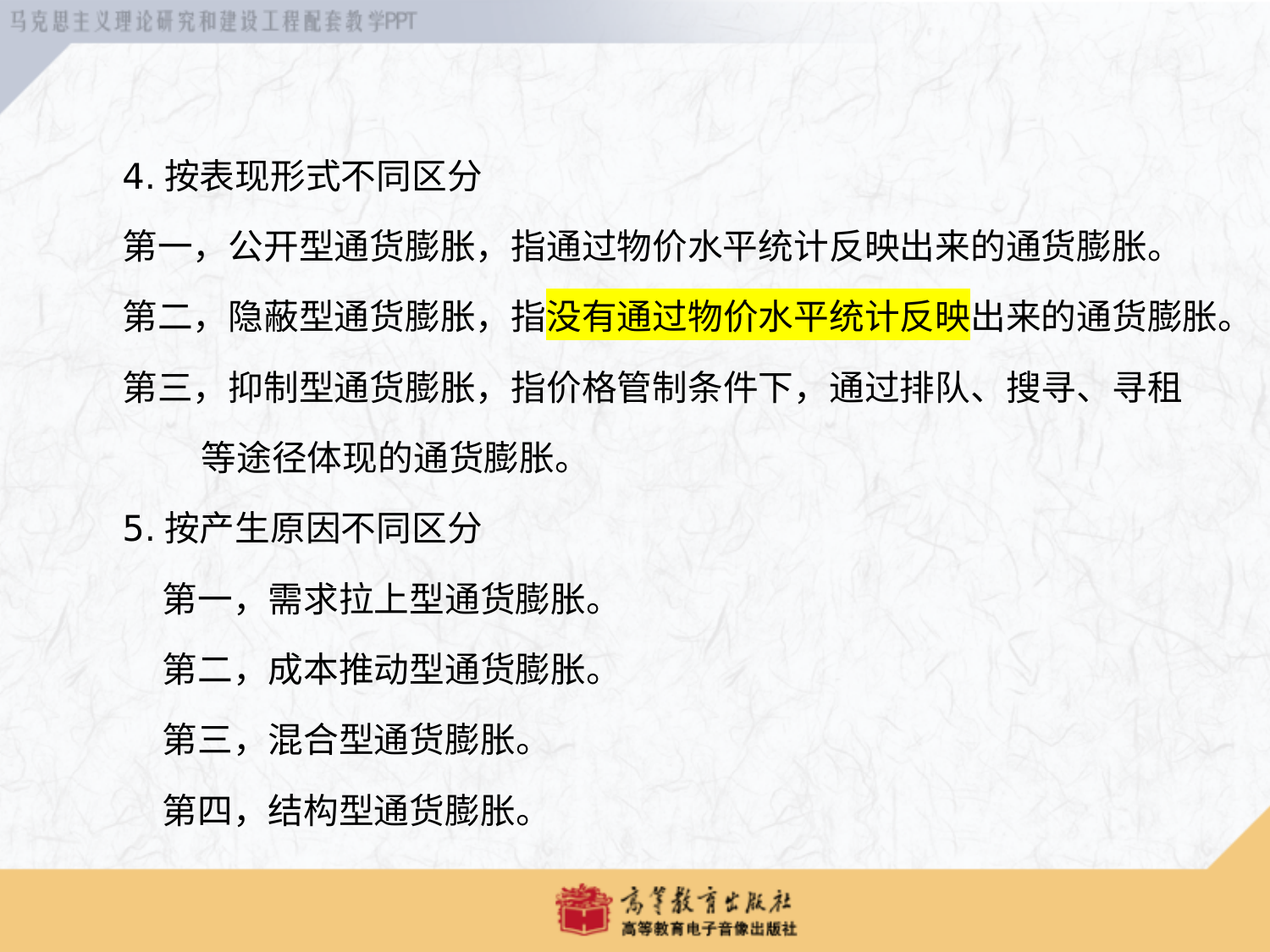

4.按表现形式不同区分
第一，公开型通货膨胀，指通过物价水平统计反映出来的通货膨胀。
第二，隐蔽型通货膨胀，指没有通过物价水平统计反映出来的通货膨胀。
第三，抑制型通货膨胀，指价格管制条件下，通过排队、搜寻、寻租
         等途径体现的通货膨胀。
5.按产生原因不同区分
    第一，需求拉上型通货膨胀。
    第二，成本推动型通货膨胀。
    第三，混合型通货膨胀。
    第四，结构型通货膨胀。